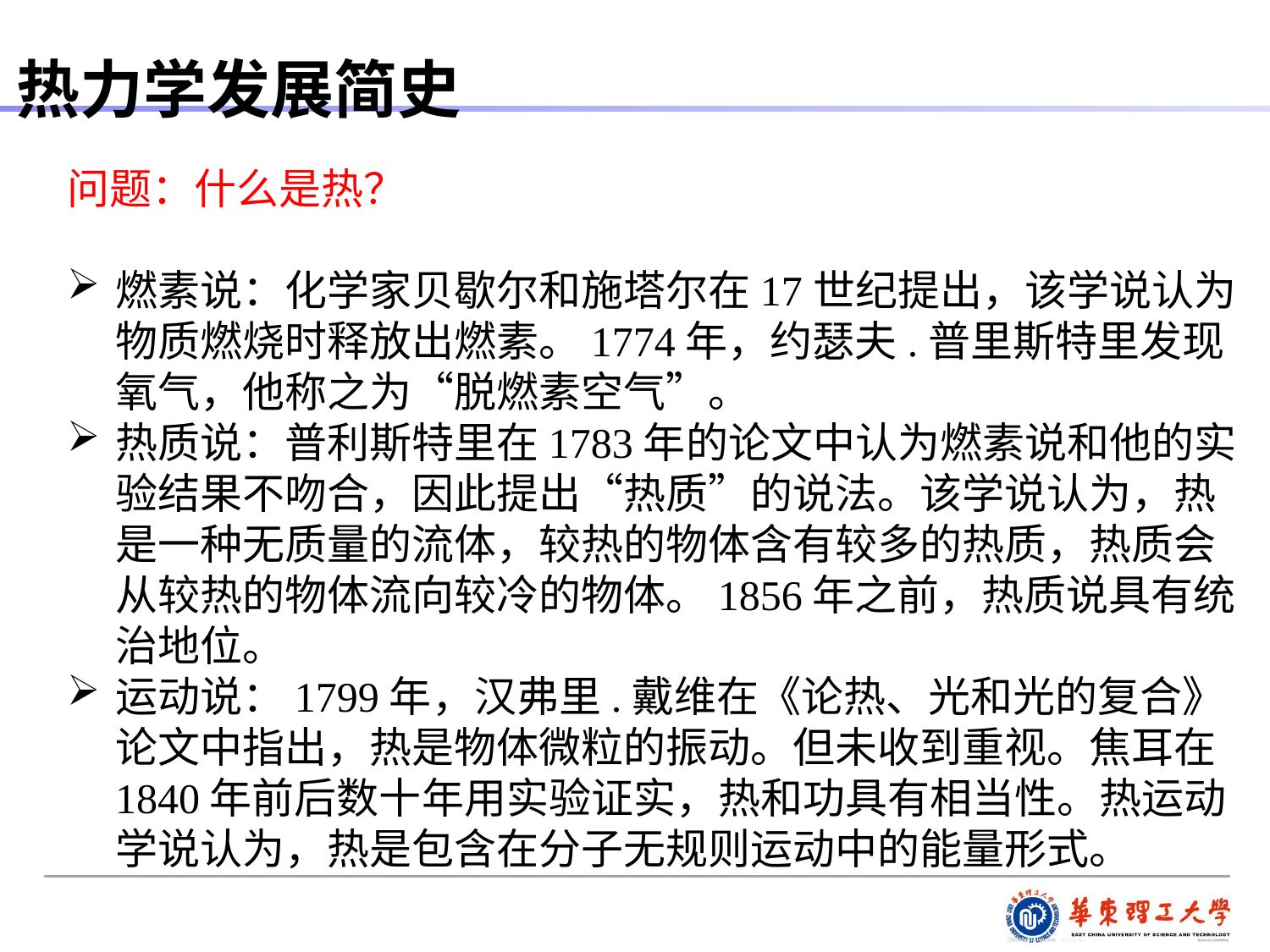

热力学发展简史
问题：什么是热？

燃素说：化学家贝歇尔和施塔尔在17世纪提出，该学说认为物质燃烧时释放出燃素。1774年，约瑟夫.普里斯特里发现氧气，他称之为“脱燃素空气”。
热质说：普利斯特里在1783年的论文中认为燃素说和他的实验结果不吻合，因此提出“热质”的说法。该学说认为，热是一种无质量的流体，较热的物体含有较多的热质，热质会从较热的物体流向较冷的物体。1856年之前，热质说具有统治地位。
运动说：1799年，汉弗里.戴维在《论热、光和光的复合》论文中指出，热是物体微粒的振动。但未收到重视。焦耳在1840年前后数十年用实验证实，热和功具有相当性。热运动学说认为，热是包含在分子无规则运动中的能量形式。